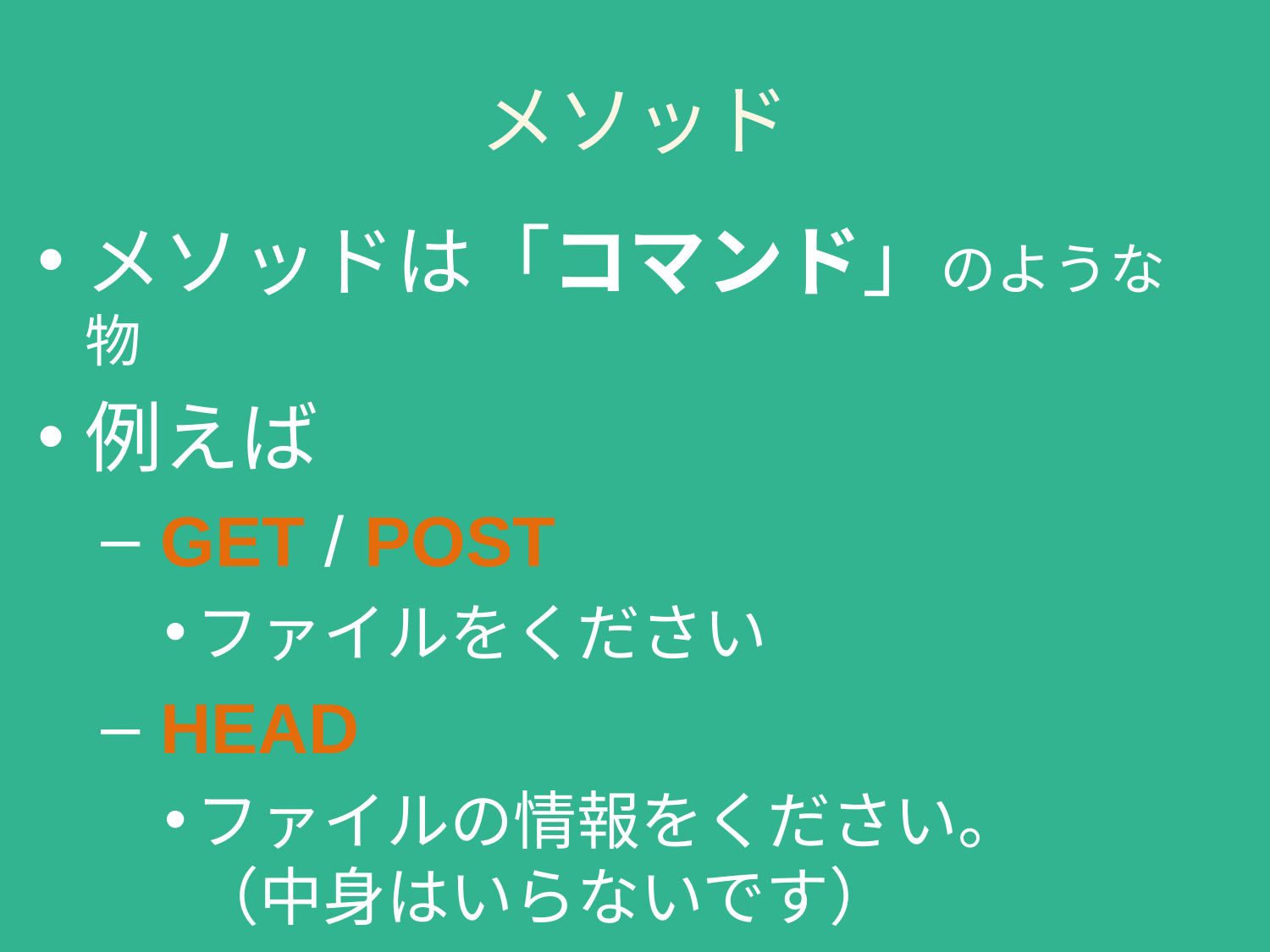

# メソッド
メソッドは「コマンド」のような物
例えば
 GET / POST
ファイルをください
 HEAD
ファイルの情報をください。
（中身はいらないです）